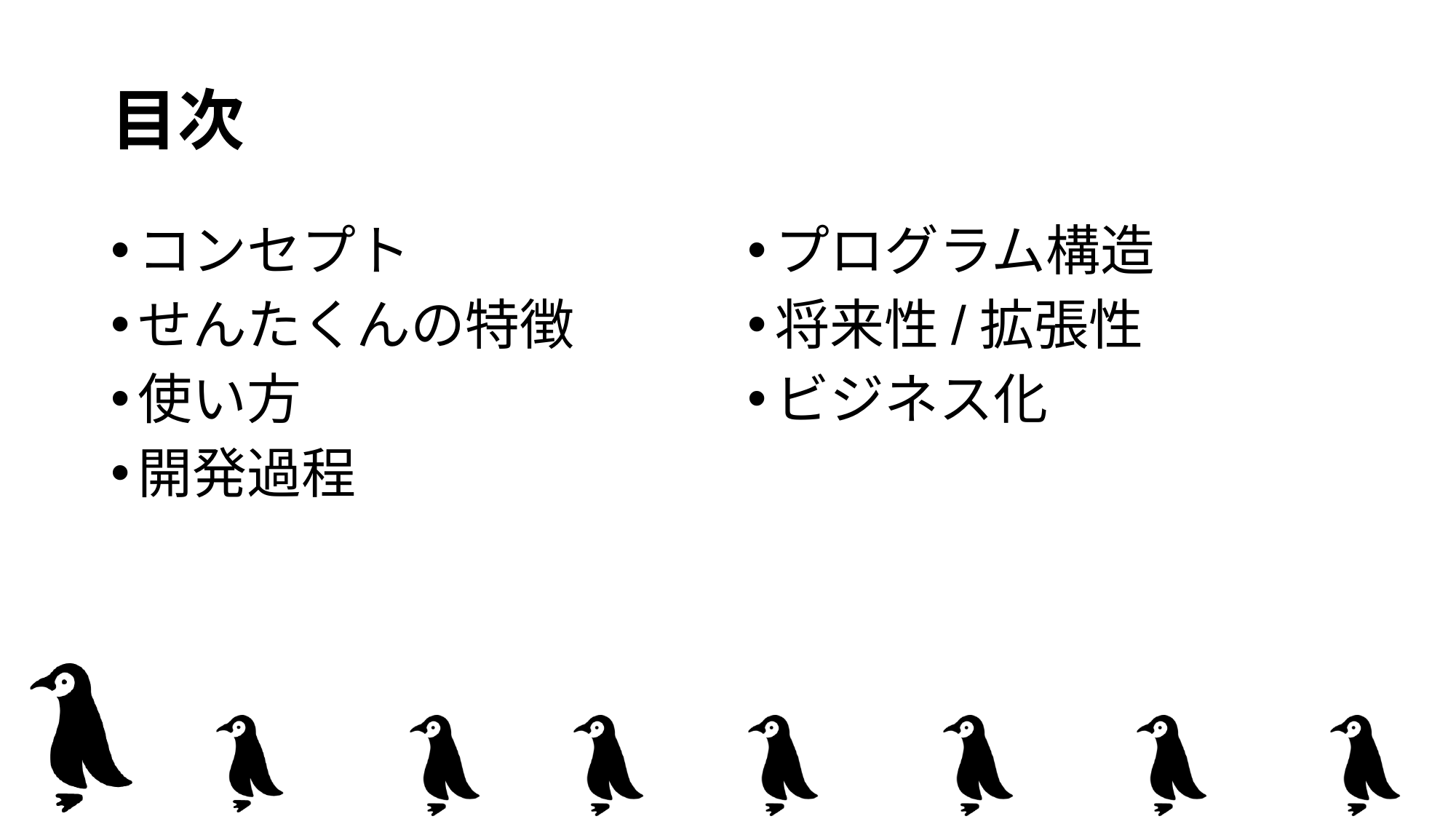

# 目次
コンセプト
せんたくんの特徴
使い方
開発過程
プログラム構造
将来性/拡張性
ビジネス化